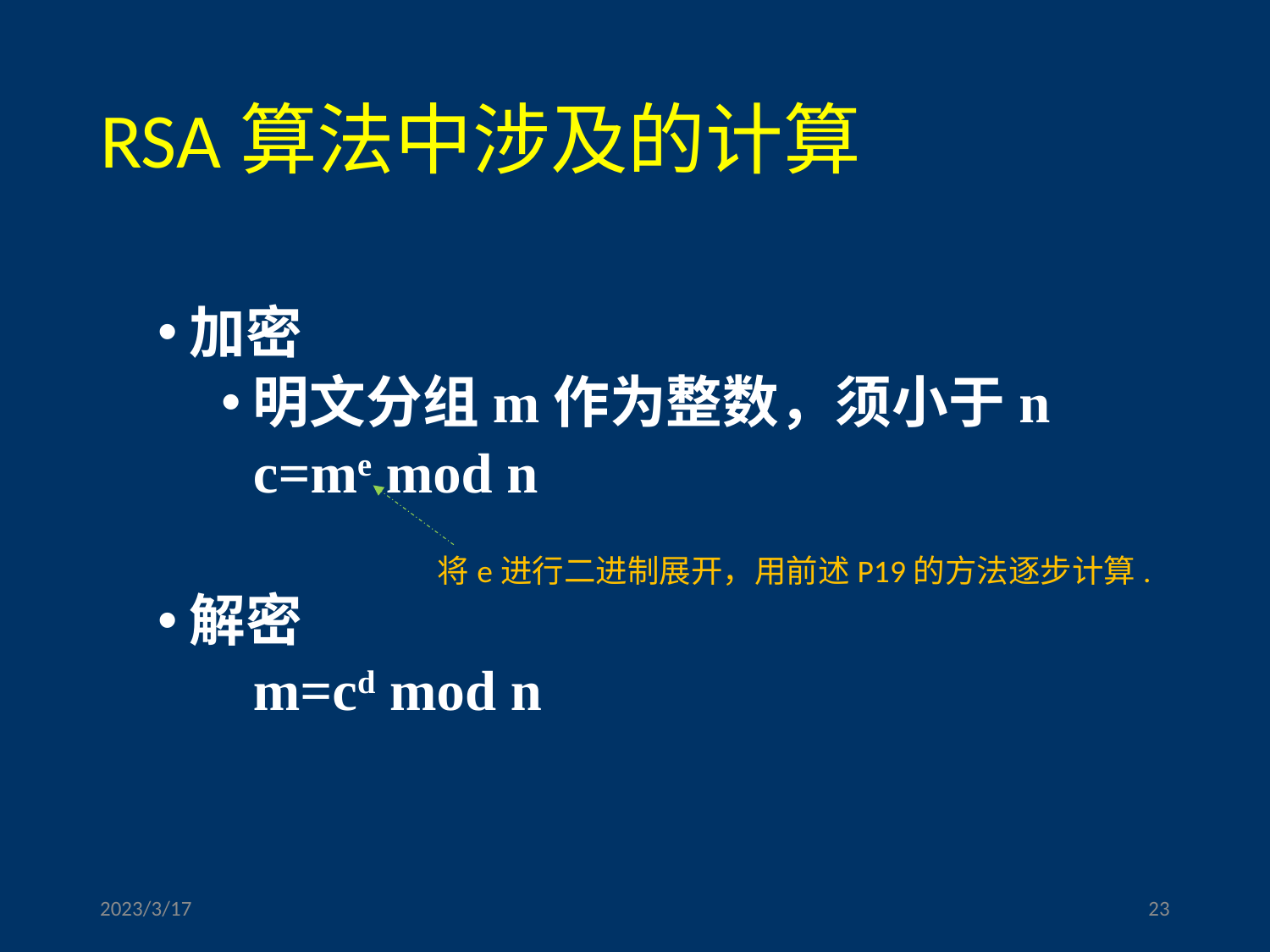

# RSA算法中涉及的计算
加密
明文分组m作为整数，须小于n
	c=me mod n

解密
	m=cd mod n
将e进行二进制展开，用前述P19的方法逐步计算.
2023/3/17
23